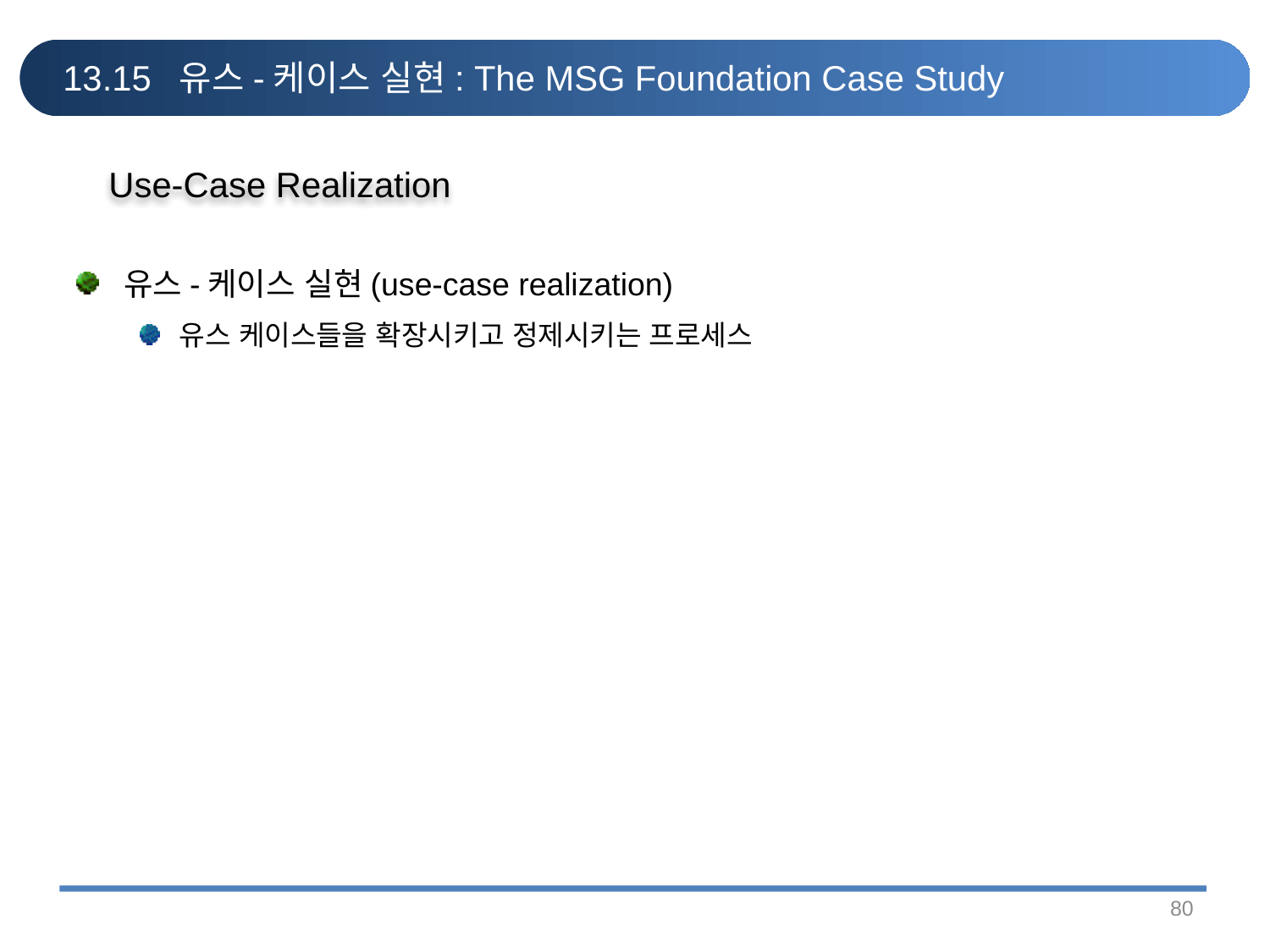

# 13.15  유스-케이스 실현: The MSG Foundation Case Study
Use-Case Realization
유스-케이스 실현(use-case realization)
유스 케이스들을 확장시키고 정제시키는 프로세스
80